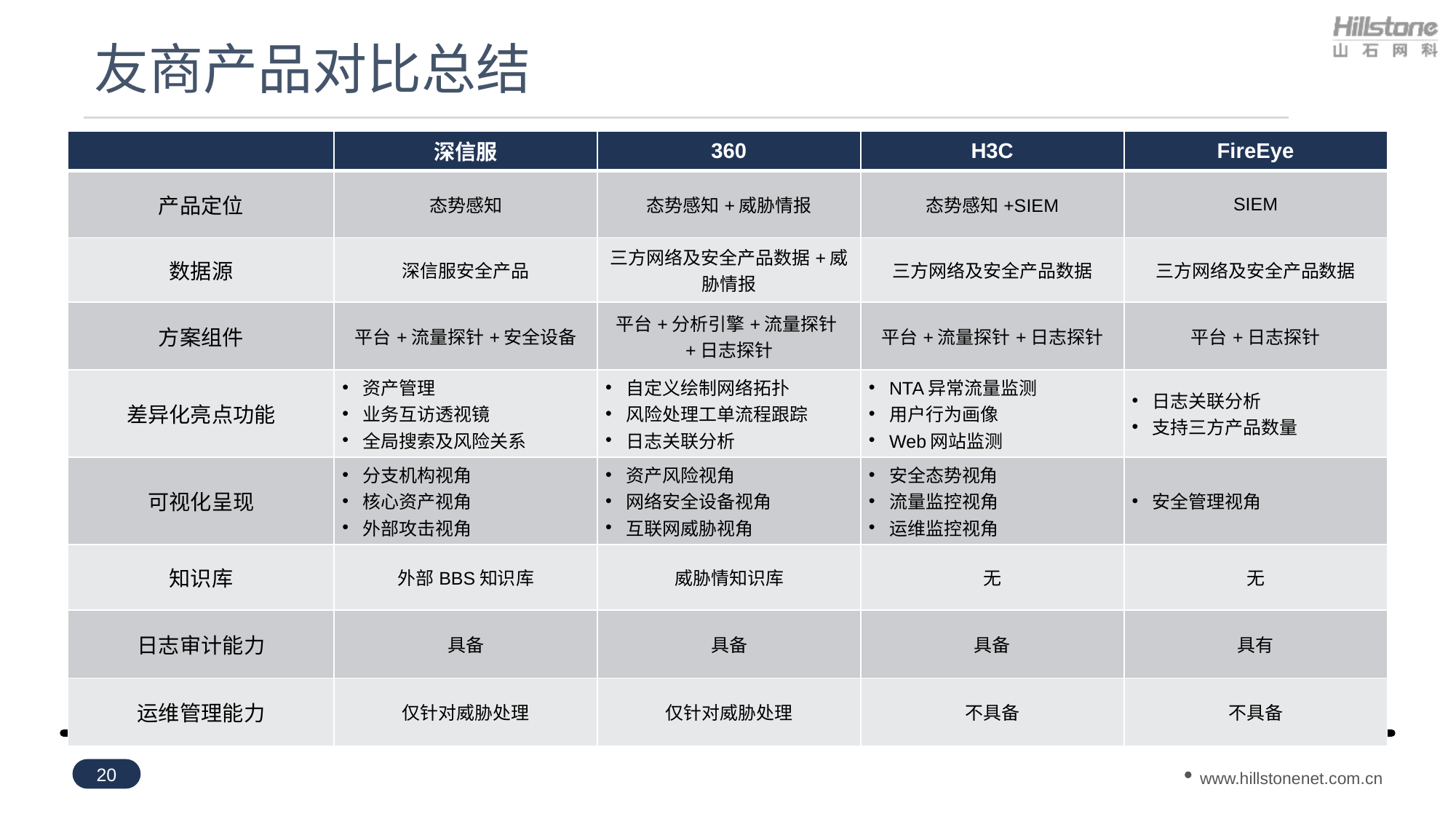

# 友商产品对比总结
|  | 深信服 | 360 | H3C | FireEye |
| --- | --- | --- | --- | --- |
| 产品定位 | 态势感知 | 态势感知+威胁情报 | 态势感知+SIEM | SIEM |
| 数据源 | 深信服安全产品 | 三方网络及安全产品数据+威胁情报 | 三方网络及安全产品数据 | 三方网络及安全产品数据 |
| 方案组件 | 平台+流量探针+安全设备 | 平台+分析引擎+流量探针+日志探针 | 平台+流量探针+日志探针 | 平台+日志探针 |
| 差异化亮点功能 | 资产管理 业务互访透视镜 全局搜索及风险关系 | 自定义绘制网络拓扑 风险处理工单流程跟踪 日志关联分析 | NTA异常流量监测 用户行为画像 Web网站监测 | 日志关联分析 支持三方产品数量 |
| 可视化呈现 | 分支机构视角 核心资产视角 外部攻击视角 | 资产风险视角 网络安全设备视角 互联网威胁视角 | 安全态势视角 流量监控视角 运维监控视角 | 安全管理视角 |
| 知识库 | 外部BBS知识库 | 威胁情知识库 | 无 | 无 |
| 日志审计能力 | 具备 | 具备 | 具备 | 具有 |
| 运维管理能力 | 仅针对威胁处理 | 仅针对威胁处理 | 不具备 | 不具备 |
20